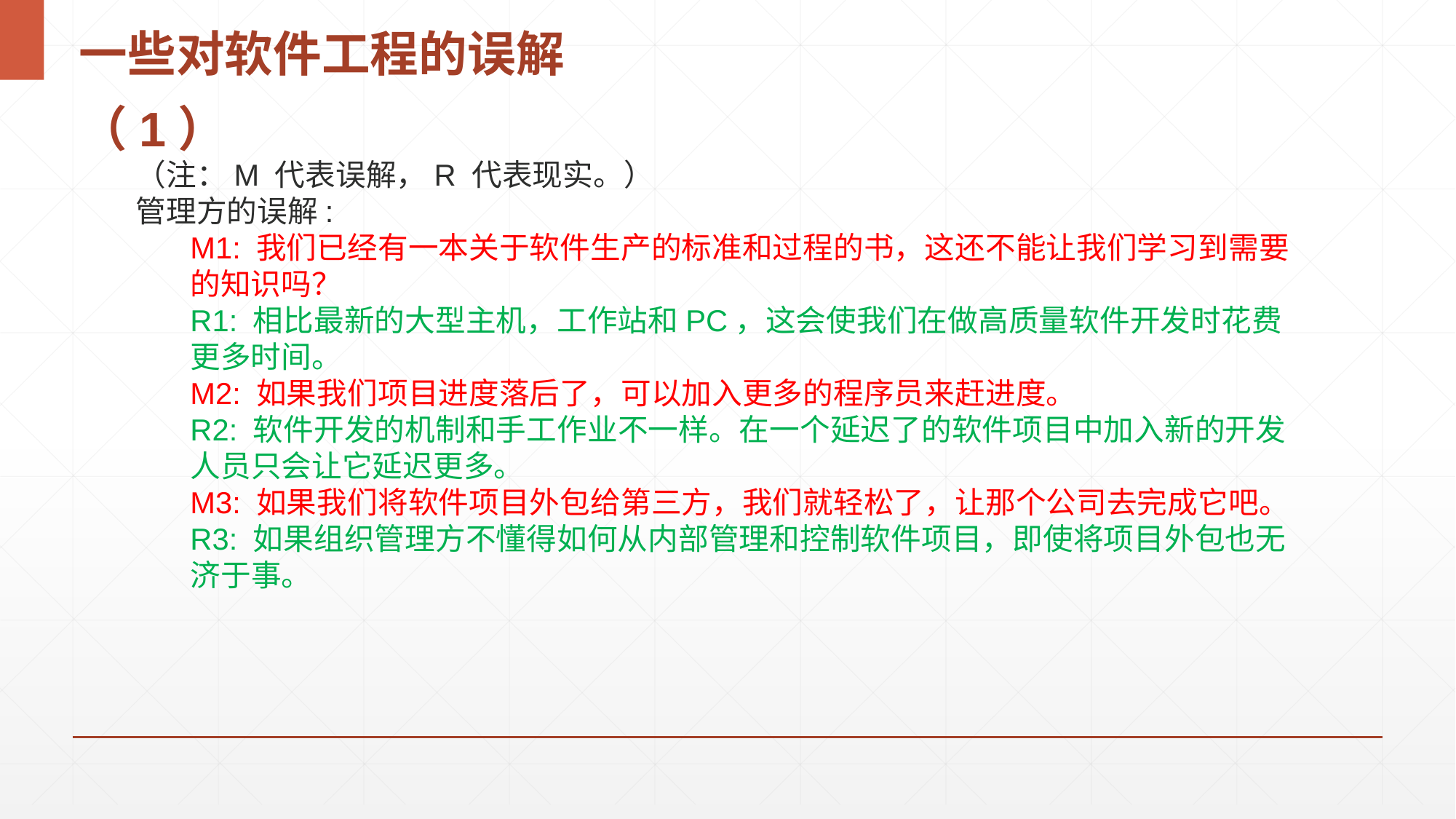

# 一些对软件工程的误解（1）
（注：M 代表误解，R 代表现实。）
管理方的误解:
M1: 我们已经有一本关于软件生产的标准和过程的书，这还不能让我们学习到需要的知识吗？
R1: 相比最新的大型主机，工作站和PC，这会使我们在做高质量软件开发时花费更多时间。
M2: 如果我们项目进度落后了，可以加入更多的程序员来赶进度。
R2: 软件开发的机制和手工作业不一样。在一个延迟了的软件项目中加入新的开发人员只会让它延迟更多。
M3: 如果我们将软件项目外包给第三方，我们就轻松了，让那个公司去完成它吧。
R3: 如果组织管理方不懂得如何从内部管理和控制软件项目，即使将项目外包也无济于事。